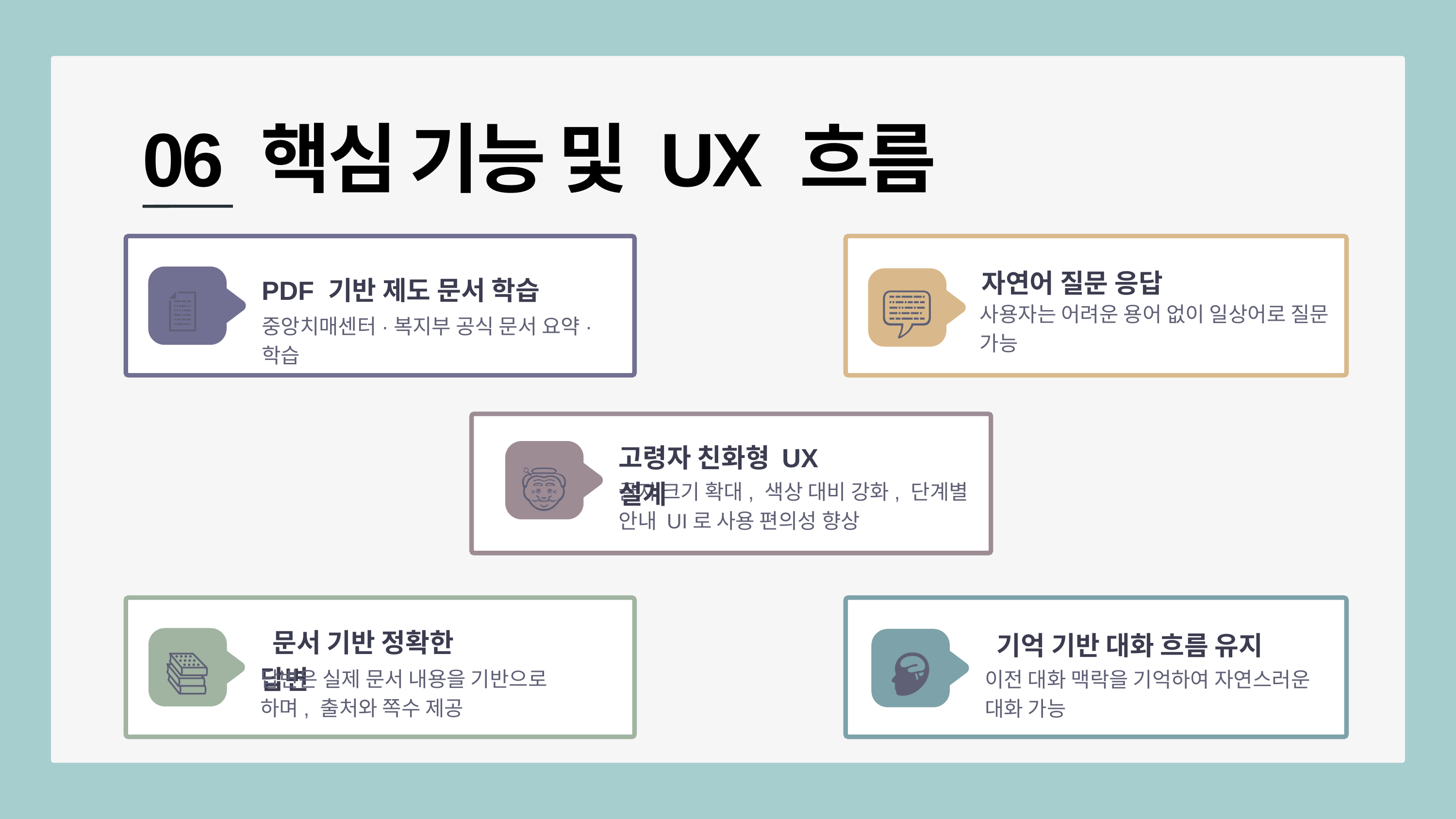

06 핵심 기능 및 UX 흐름

자연어 질문 응답

💬

PDF 기반 제도 문서 학습
📄

사용자는 어려운 용어 없이 일상어로 질문 가능
중앙치매센터·복지부 공식 문서 요약·학습

고령자 친화형 UX 설계

 👵

글자 크기 확대, 색상 대비 강화, 단계별
안내 UI로 사용 편의성 향상

 문서 기반 정확한 답변
 기억 기반 대화 흐름 유지

🧠
📚

답변은 실제 문서 내용을 기반으로 하며, 출처와 쪽수 제공
이전 대화 맥락을 기억하여 자연스러운 대화 가능